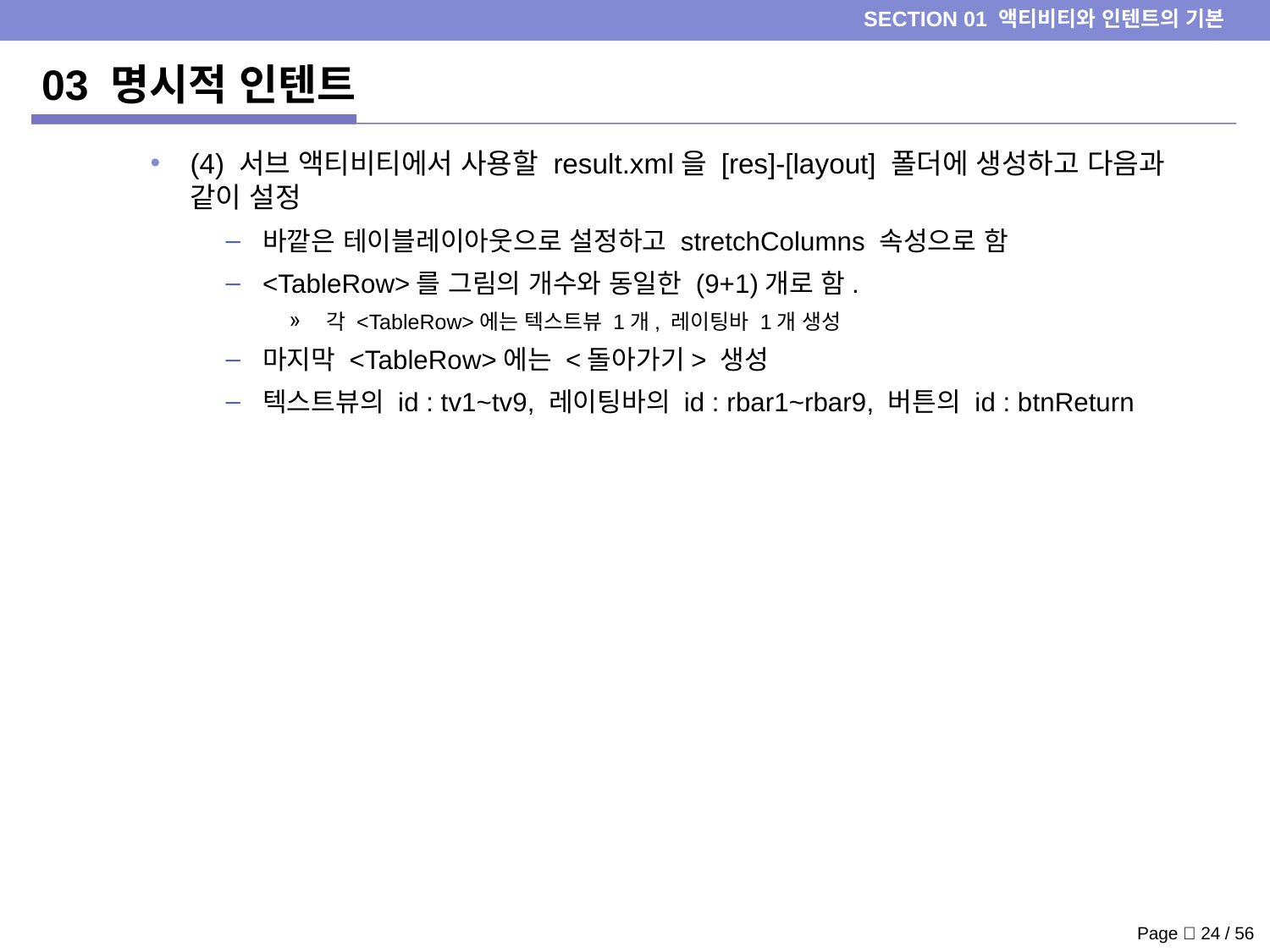

SECTION 01 액티비티와 인텐트의 기본
# 03 명시적 인텐트
(4) 서브 액티비티에서 사용할 result.xml을 [res]-[layout] 폴더에 생성하고 다음과 같이 설정
바깥은 테이블레이아웃으로 설정하고 stretchColumns 속성으로 함
<TableRow>를 그림의 개수와 동일한 (9+1)개로 함.
각 <TableRow>에는 텍스트뷰 1개, 레이팅바 1개 생성
마지막 <TableRow>에는 <돌아가기> 생성
텍스트뷰의 id : tv1~tv9, 레이팅바의 id : rbar1~rbar9, 버튼의 id : btnReturn